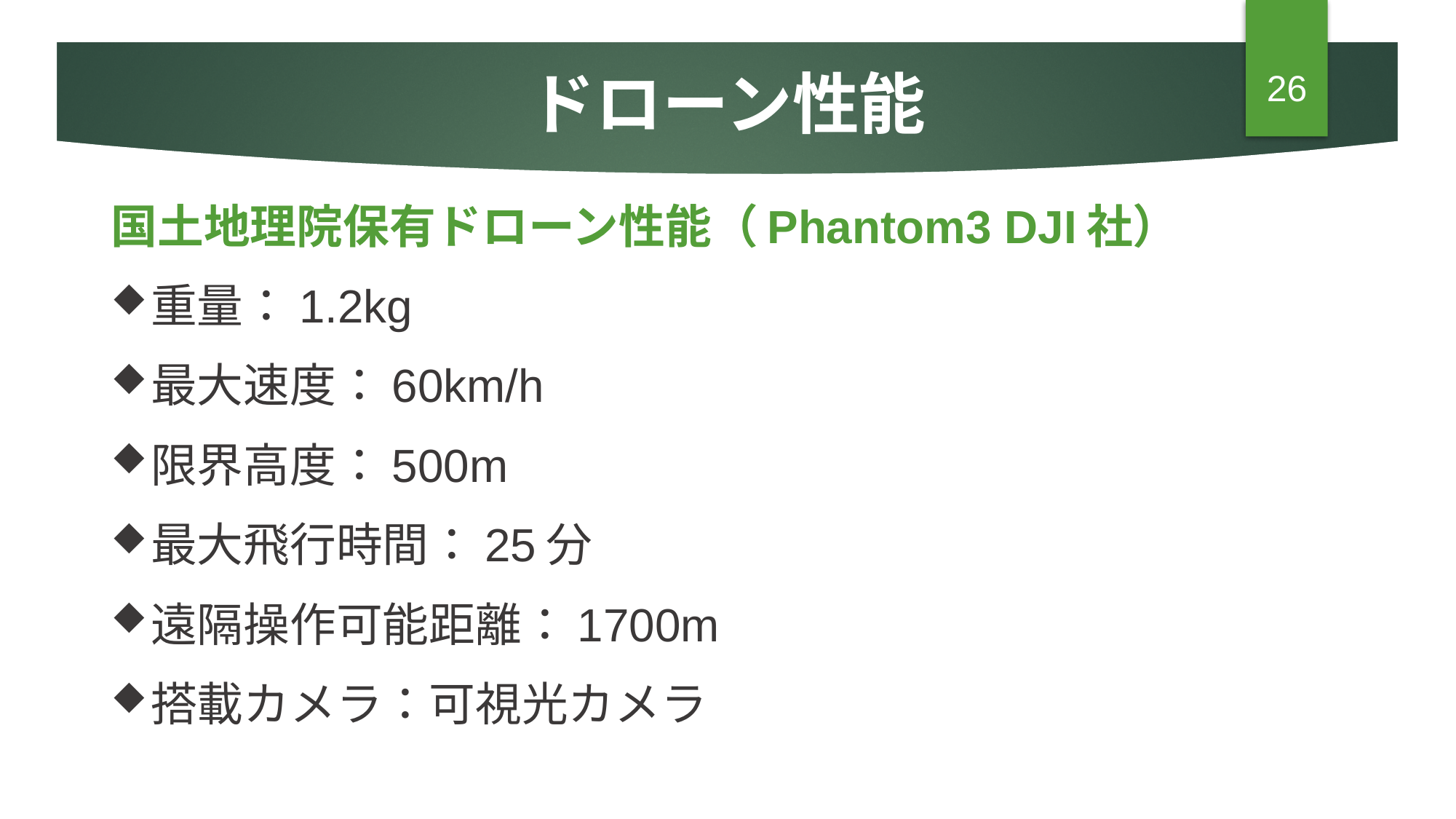

# ドローン性能
26
国土地理院保有ドローン性能（Phantom3 DJI社）
重量：1.2kg
最大速度：60km/h
限界高度：500m
最大飛行時間：25分
遠隔操作可能距離：1700m
搭載カメラ：可視光カメラ